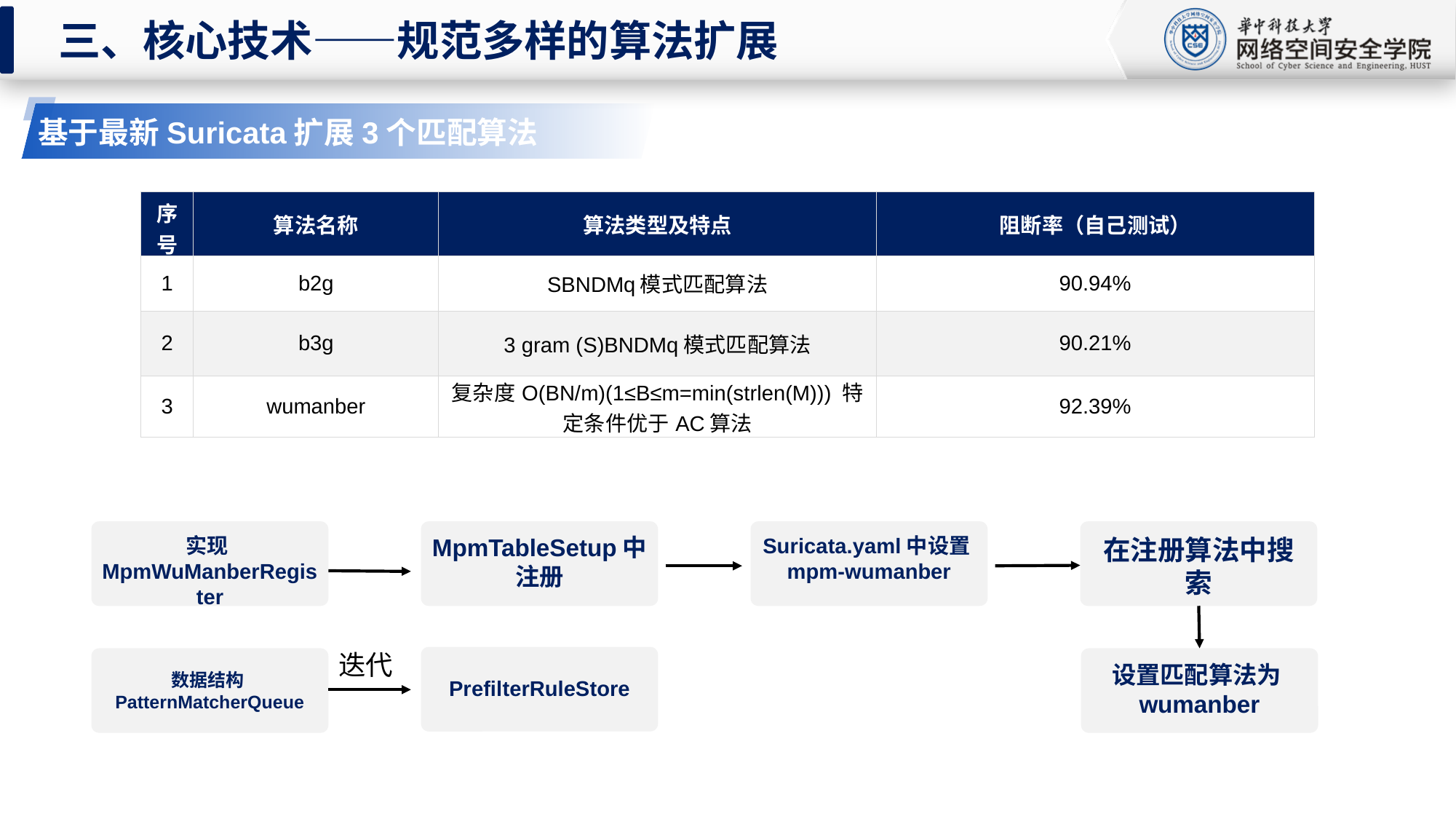

三、核心技术——规范多样的算法扩展

基于最新Suricata扩展3个匹配算法
| 序号 | 算法名称 | 算法类型及特点 | 阻断率（自己测试） |
| --- | --- | --- | --- |
| 1 | b2g | SBNDMq模式匹配算法 | 90.94% |
| 2 | b3g | 3 gram (S)BNDMq模式匹配算法 | 90.21% |
| 3 | wumanber | 复杂度O(BN/m)(1≤B≤m=min(strlen(M))) 特定条件优于AC算法 | 92.39% |

MpmTableSetup中注册

Suricata.yaml中设置mpm-wumanber

在注册算法中搜索

实现MpmWuManberRegister
迭代

PrefilterRuleStore

数据结构PatternMatcherQueue

设置匹配算法为wumanber